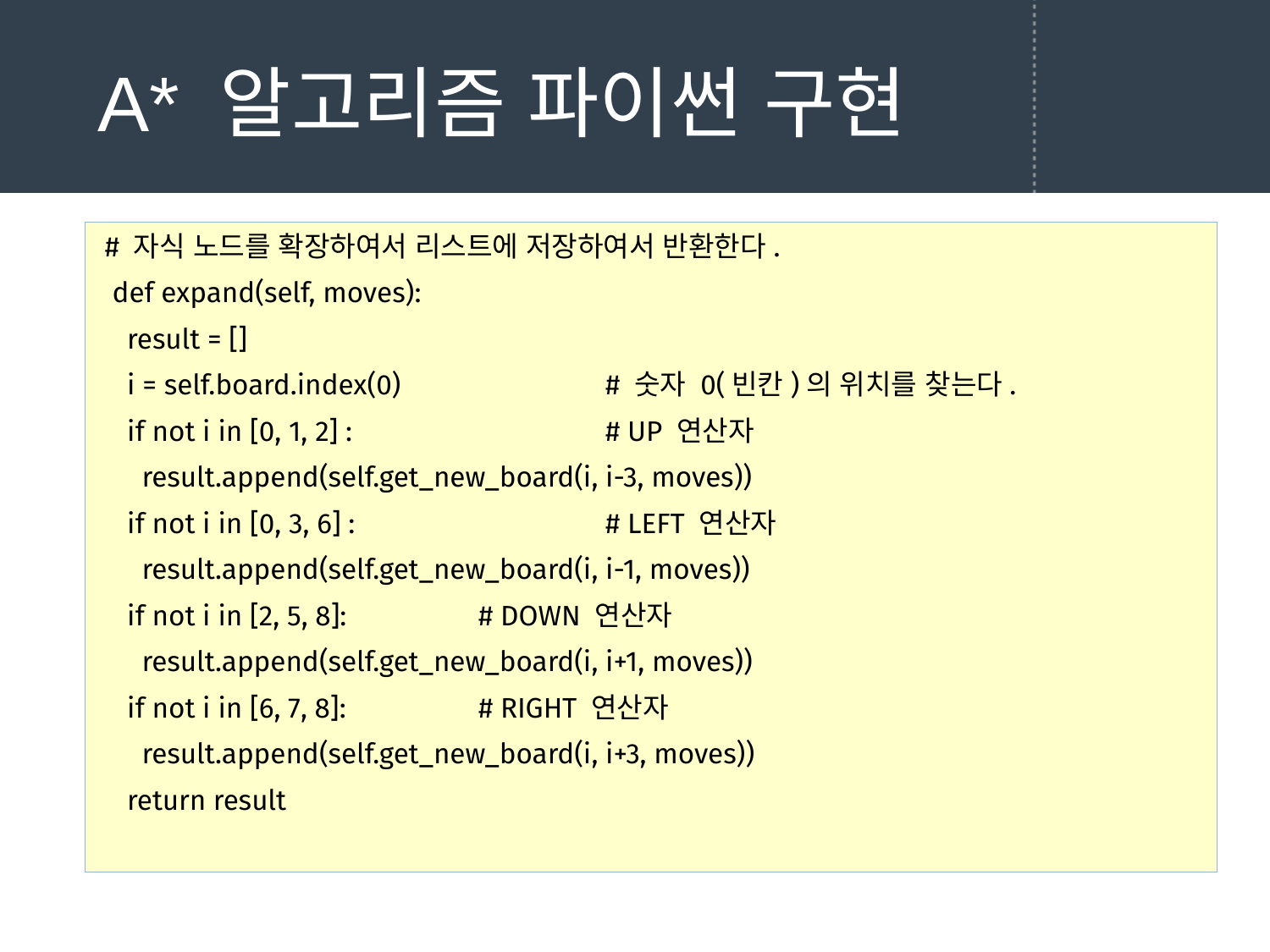

# A* 알고리즘 파이썬 구현

 # 자식 노드를 확장하여서 리스트에 저장하여서 반환한다.
  def expand(self, moves):
    result = []
    i = self.board.index(0)		# 숫자 0(빈칸)의 위치를 찾는다.
    if not i in [0, 1, 2] :		# UP 연산자
      result.append(self.get_new_board(i, i-3, moves))
    if not i in [0, 3, 6] :		# LEFT 연산자
      result.append(self.get_new_board(i, i-1, moves))
    if not i in [2, 5, 8]:		# DOWN 연산자
      result.append(self.get_new_board(i, i+1, moves))
    if not i in [6, 7, 8]:		# RIGHT 연산자
      result.append(self.get_new_board(i, i+3, moves))
    return result